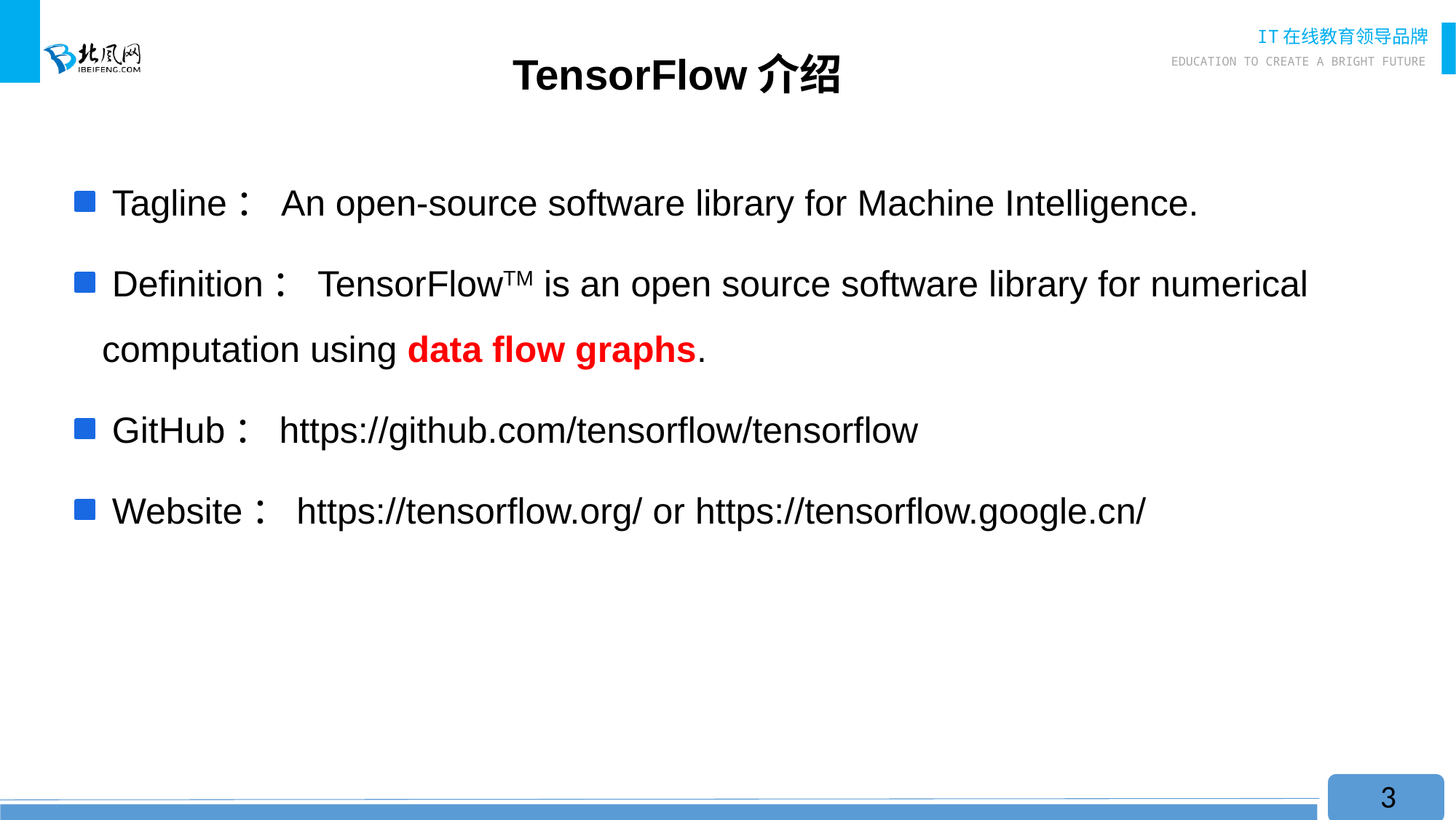

# TensorFlow介绍
 Tagline：An open-source software library for Machine Intelligence.
 Definition：TensorFlowTM is an open source software library for numerical computation using data flow graphs.
 GitHub：https://github.com/tensorflow/tensorflow
 Website：https://tensorflow.org/ or https://tensorflow.google.cn/